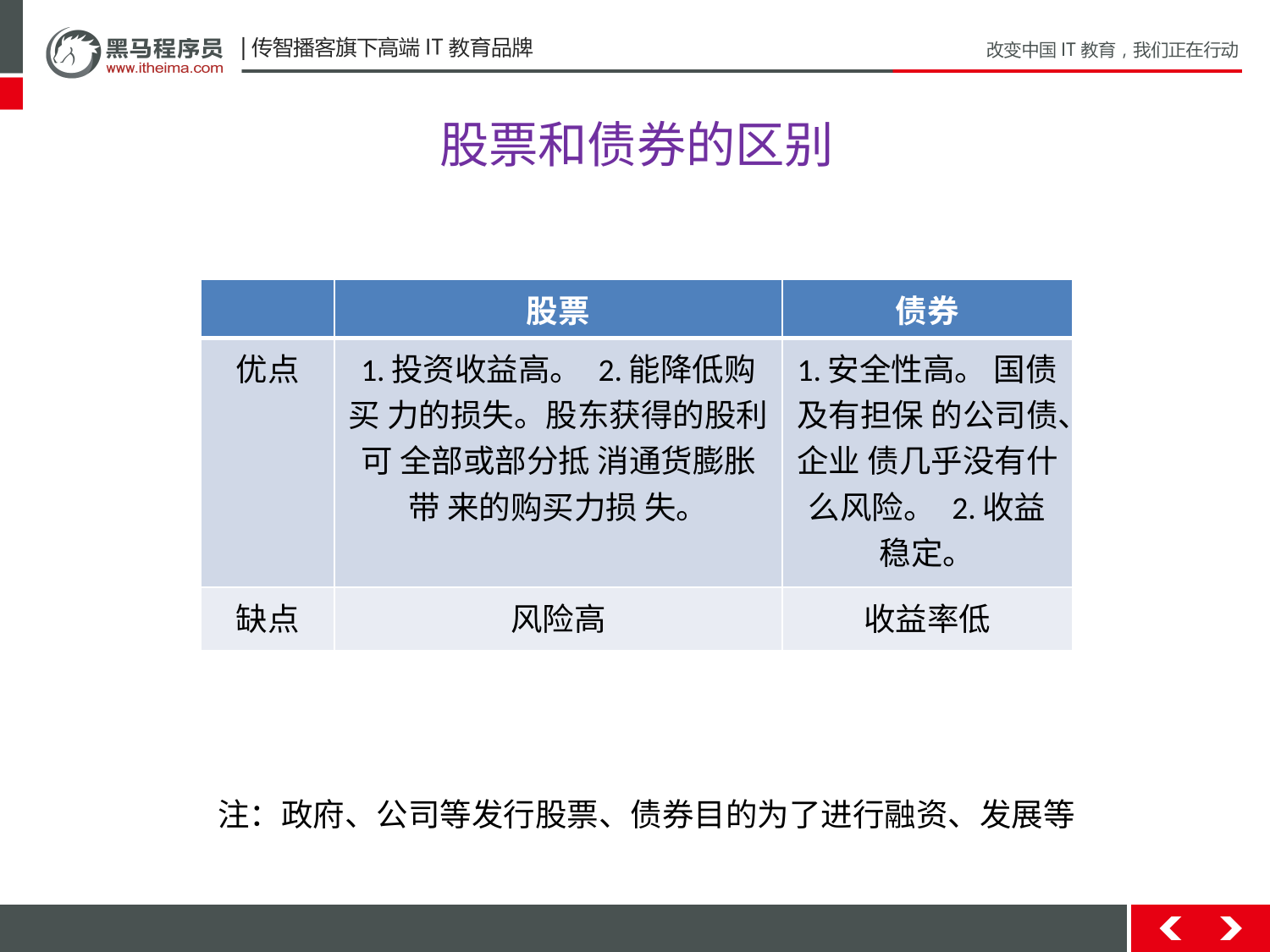

# 股票和债券的区别
|  | 股票 | 债券 |
| --- | --- | --- |
| 优点 | 1.投资收益高。 2.能降低购买 力的损失。股东获得的股利可 全部或部分抵 消通货膨胀带 来的购买力损 失。 | 1.安全性高。 国债及有担保 的公司债、企业 债几乎没有什 么风险。 2.收益稳定。 |
| 缺点 | 风险高 | 收益率低 |
注：政府、公司等发行股票、债券目的为了进行融资、发展等